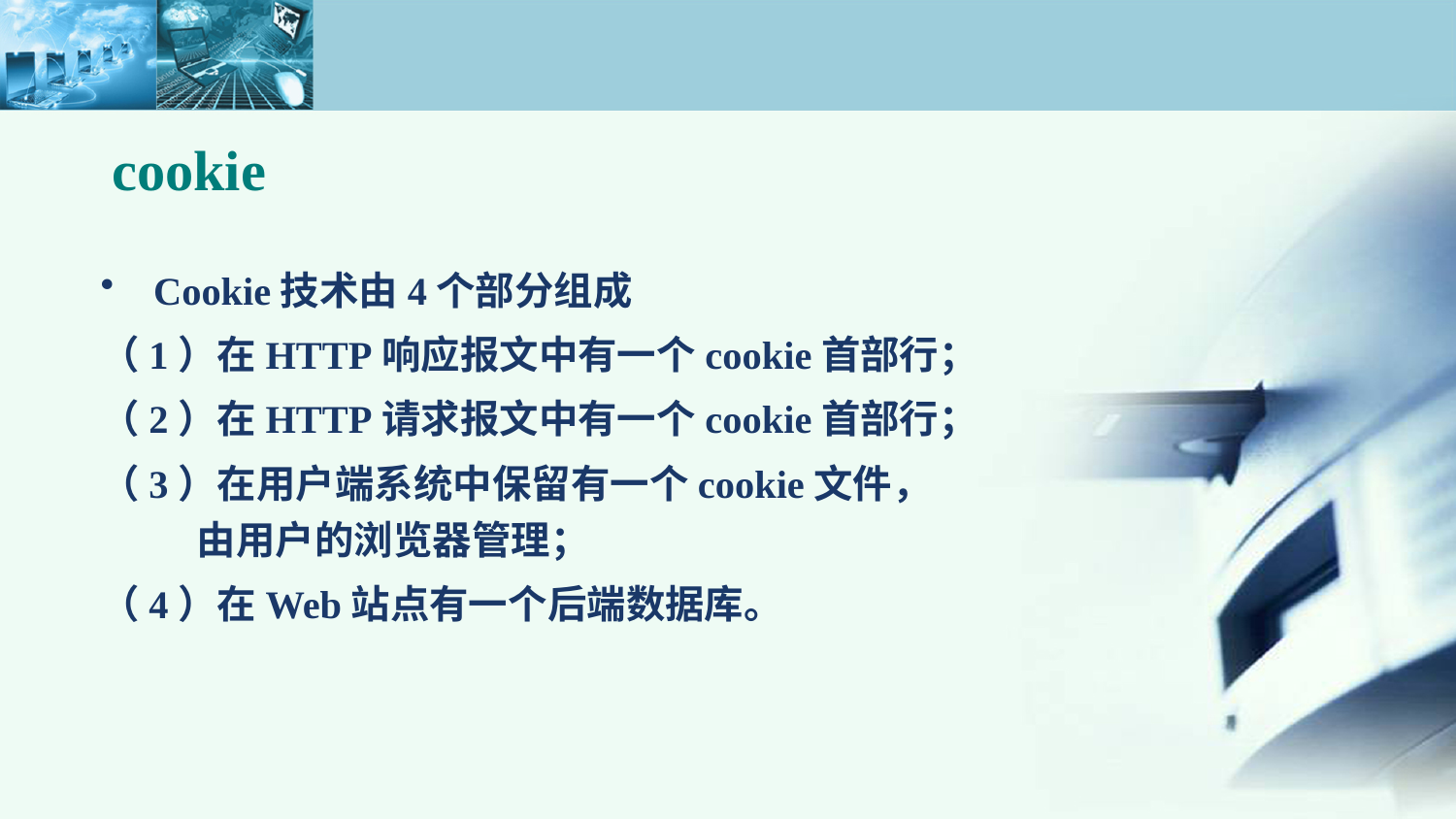

# cookie
Cookie技术由4个部分组成
（1）在HTTP响应报文中有一个cookie首部行；
（2）在HTTP请求报文中有一个cookie首部行；
（3）在用户端系统中保留有一个cookie文件，由用户的浏览器管理；
（4）在Web站点有一个后端数据库。